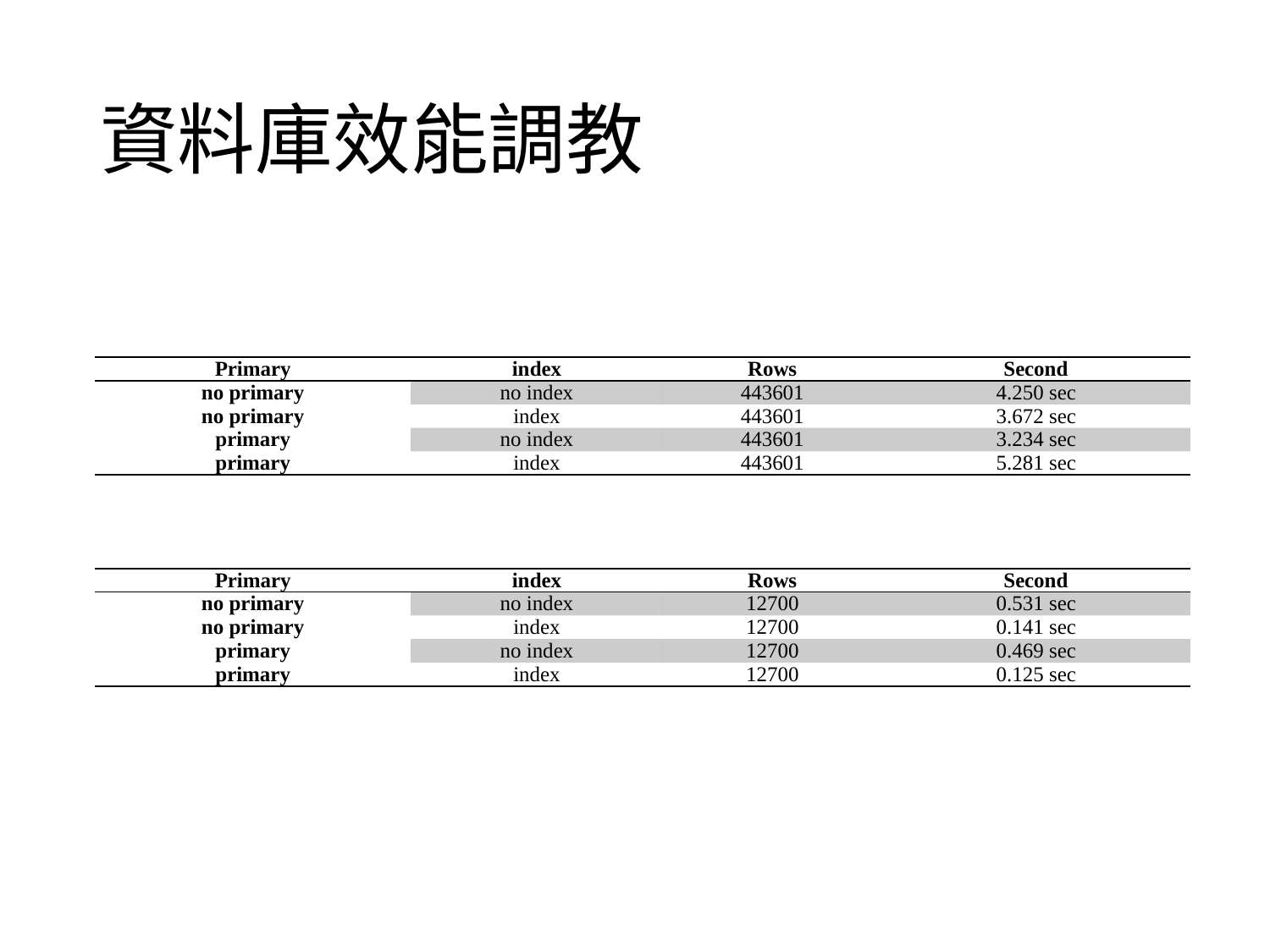

# 資料庫效能調教
| Primary | index | Rows | Second |
| --- | --- | --- | --- |
| no primary | no index | 443601 | 4.250 sec |
| no primary | index | 443601 | 3.672 sec |
| primary | no index | 443601 | 3.234 sec |
| primary | index | 443601 | 5.281 sec |
| Primary | index | Rows | Second |
| --- | --- | --- | --- |
| no primary | no index | 12700 | 0.531 sec |
| no primary | index | 12700 | 0.141 sec |
| primary | no index | 12700 | 0.469 sec |
| primary | index | 12700 | 0.125 sec |